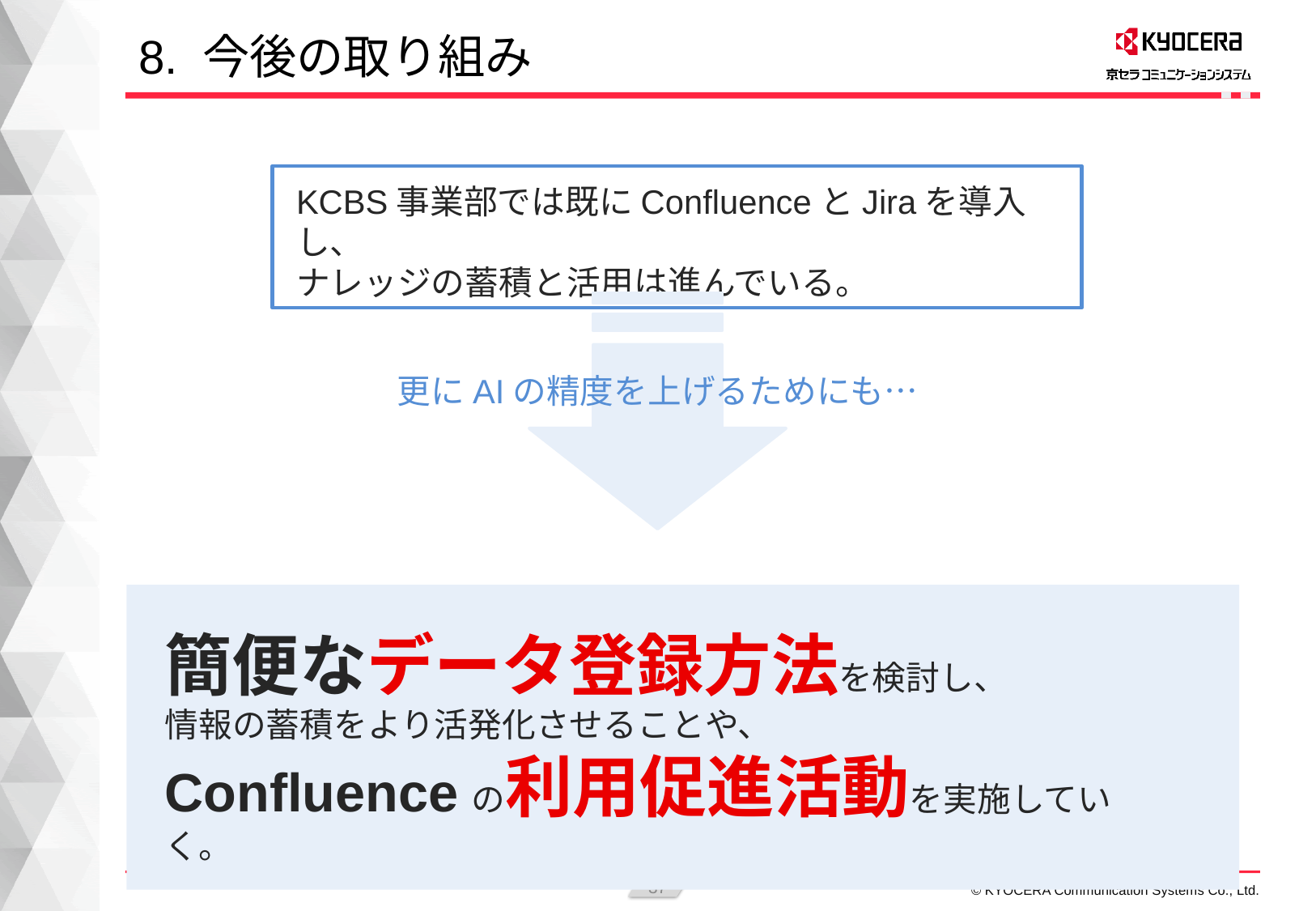

# 8. 今後の取り組み
KCBS事業部では既にConfluenceとJiraを導入し、
ナレッジの蓄積と活用は進んでいる。

更にAIの精度を上げるためにも…
簡便なデータ登録方法を検討し、
情報の蓄積をより活発化させることや、
Confluenceの利用促進活動を実施していく。
37